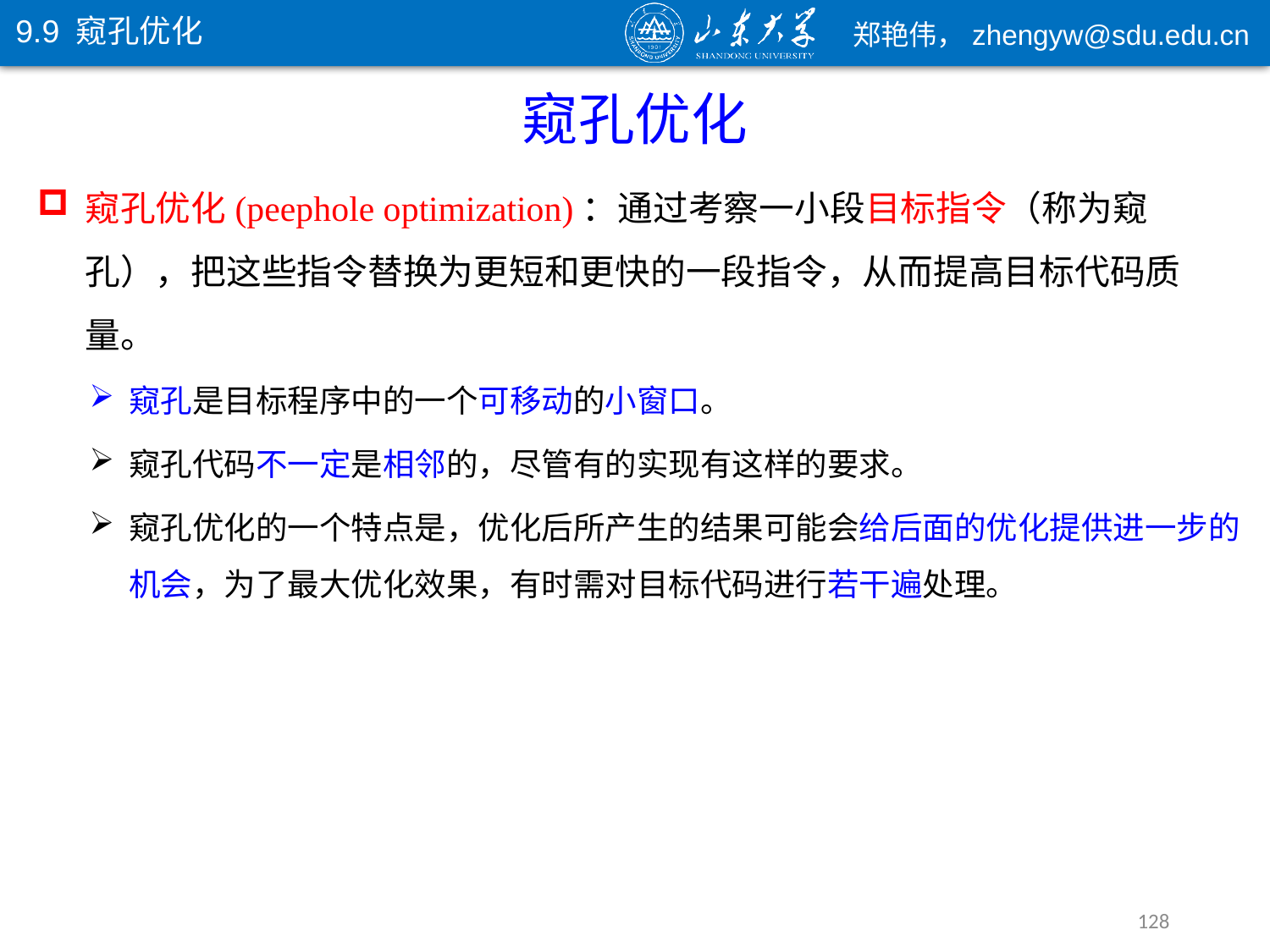

9.9 窥孔优化
窥孔优化
窥孔优化(peephole optimization)：通过考察一小段目标指令（称为窥孔），把这些指令替换为更短和更快的一段指令，从而提高目标代码质量。
窥孔是目标程序中的一个可移动的小窗口。
窥孔代码不一定是相邻的，尽管有的实现有这样的要求。
窥孔优化的一个特点是，优化后所产生的结果可能会给后面的优化提供进一步的机会，为了最大优化效果，有时需对目标代码进行若干遍处理。
128